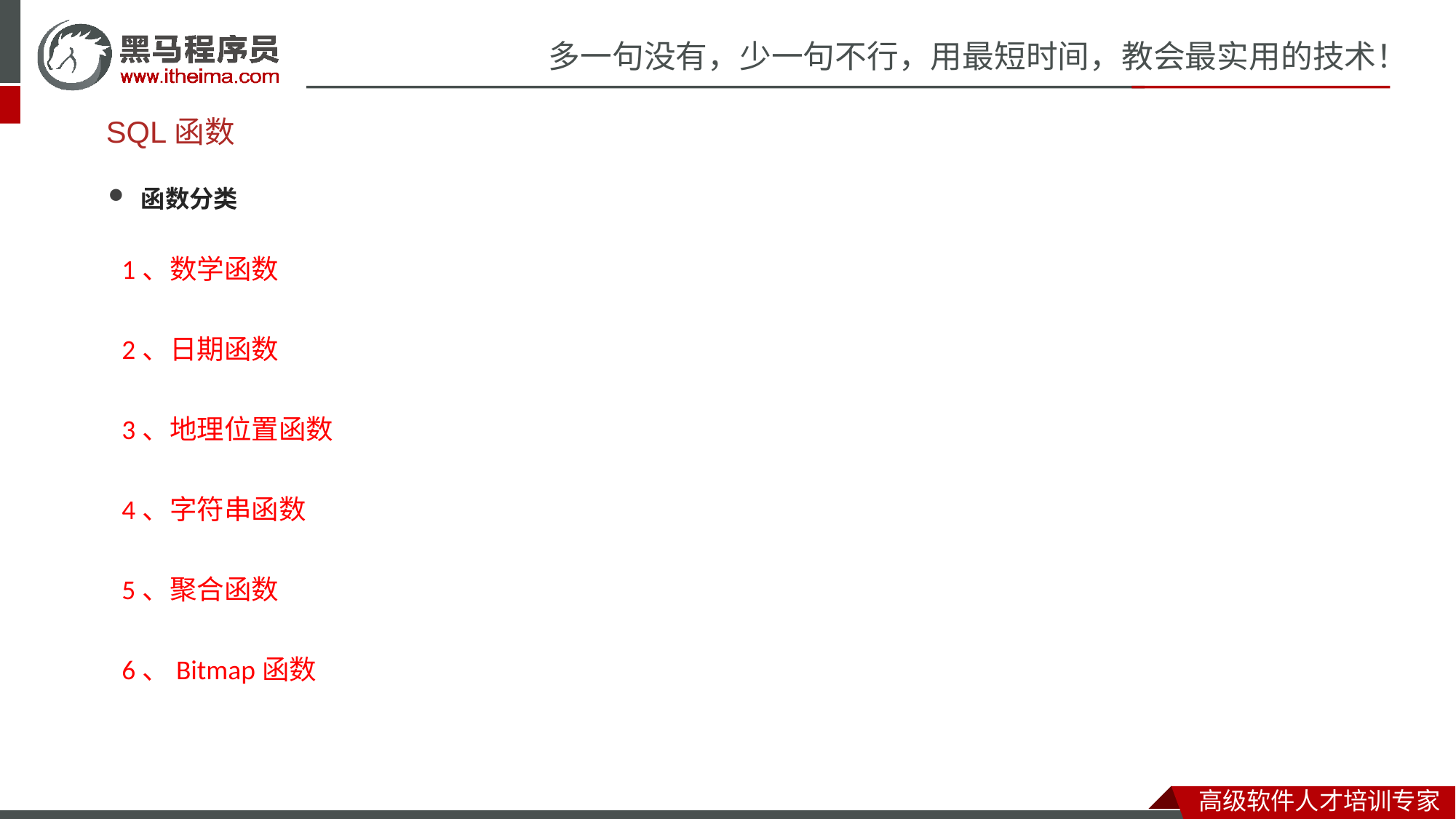

# SQL函数
函数分类
1、数学函数
2、日期函数
3、地理位置函数
4、字符串函数
5、聚合函数
6、Bitmap函数